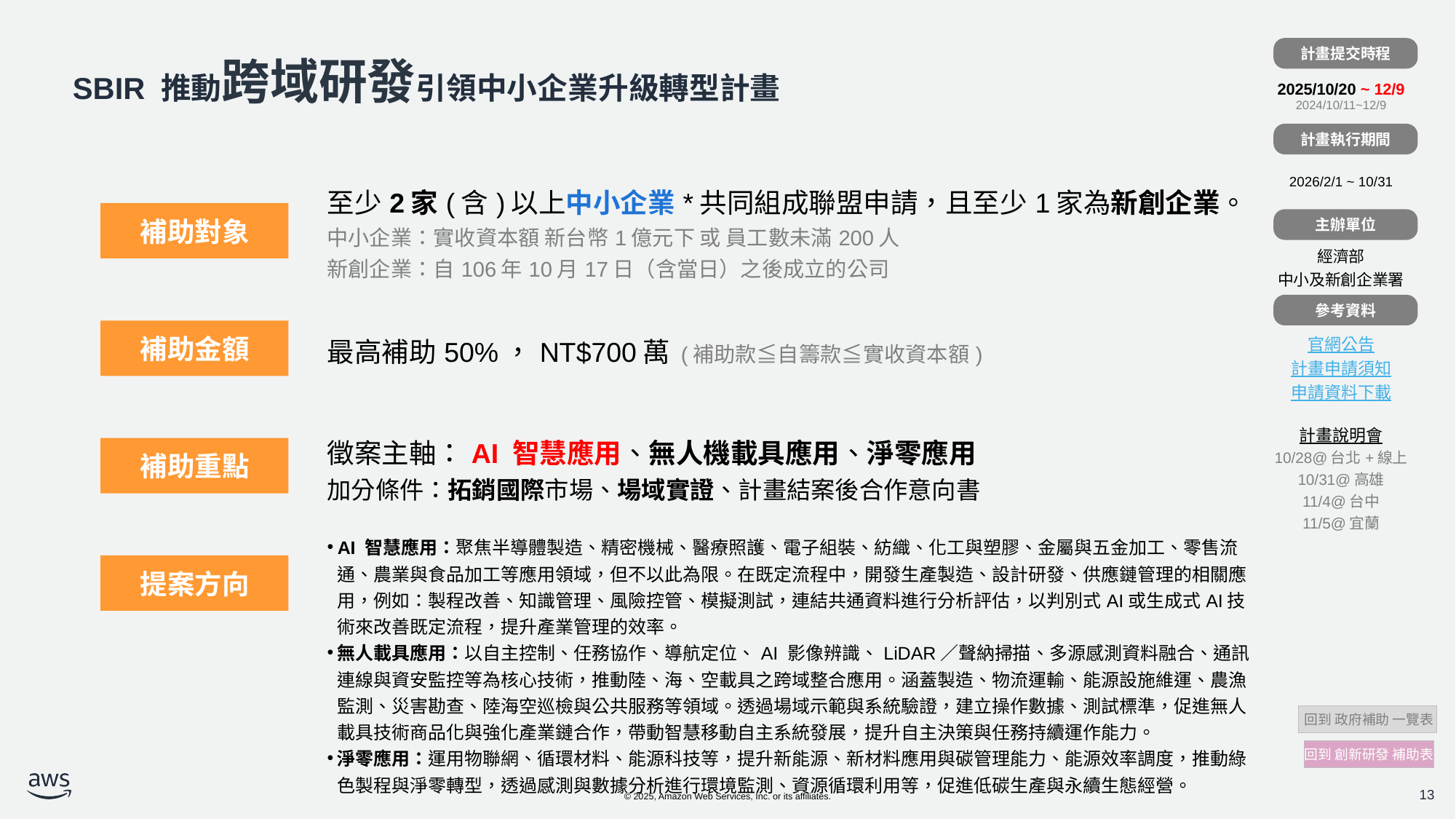

|  |
| --- |
| 2025/10/20 ~ 12/9 2024/10/11~12/9 |
|  |
| 2026/2/1 ~ 10/31 |
|  |
| 經濟部 中小及新創企業署 |
|  |
| 官網公告 計畫申請須知 申請資料下載 計畫說明會 10/28@台北+線上 10/31@高雄 11/4@台中 11/5@宜蘭 |
計畫提交時程
# SBIR 推動跨域研發引領中小企業升級轉型計畫
計畫執行期間
| 計畫補助對象 | 至少2家(含)以上中小企業\*共同組成聯盟申請，且至少1家為新創企業。 中小企業：實收資本額 新台幣1億元下 或 員工數未滿200人 新創企業：自106年10月17日（含當日）之後成立的公司 |
| --- | --- |
| 計畫補助金額 | 最高補助50%，NT$700萬 (補助款≦自籌款≦實收資本額) |
| 計畫補助條件 | 徵案主軸：AI 智慧應用、無人機載具應用、淨零應用 加分條件：拓銷國際市場、場域實證、計畫結案後合作意向書 |
|  | AI 智慧應用：聚焦半導體製造、精密機械、醫療照護、電子組裝、紡織、化工與塑膠、金屬與五金加工、零售流通、農業與食品加工等應用領域，但不以此為限。在既定流程中，開發生產製造、設計研發、供應鏈管理的相關應用，例如：製程改善、知識管理、風險控管、模擬測試，連結共通資料進行分析評估，以判別式AI或生成式AI技術來改善既定流程，提升產業管理的效率。 無人載具應用：以自主控制、任務協作、導航定位、AI 影像辨識、LiDAR／聲納掃描、多源感測資料融合、通訊連線與資安監控等為核心技術，推動陸、海、空載具之跨域整合應用。涵蓋製造、物流運輸、能源設施維運、農漁監測、災害勘查、陸海空巡檢與公共服務等領域。透過場域示範與系統驗證，建立操作數據、測試標準，促進無人載具技術商品化與強化產業鏈合作，帶動智慧移動自主系統發展，提升自主決策與任務持續運作能力。 淨零應用：運用物聯網、循環材料、能源科技等，提升新能源、新材料應用與碳管理能力、能源效率調度，推動綠色製程與淨零轉型，透過感測與數據分析進行環境監測、資源循環利用等，促進低碳生產與永續生態經營。 |
補助對象
主辦單位
參考資料
補助金額
補助重點
提案方向
 回到 政府補助 一覽表
回到 創新研發 補助表
13